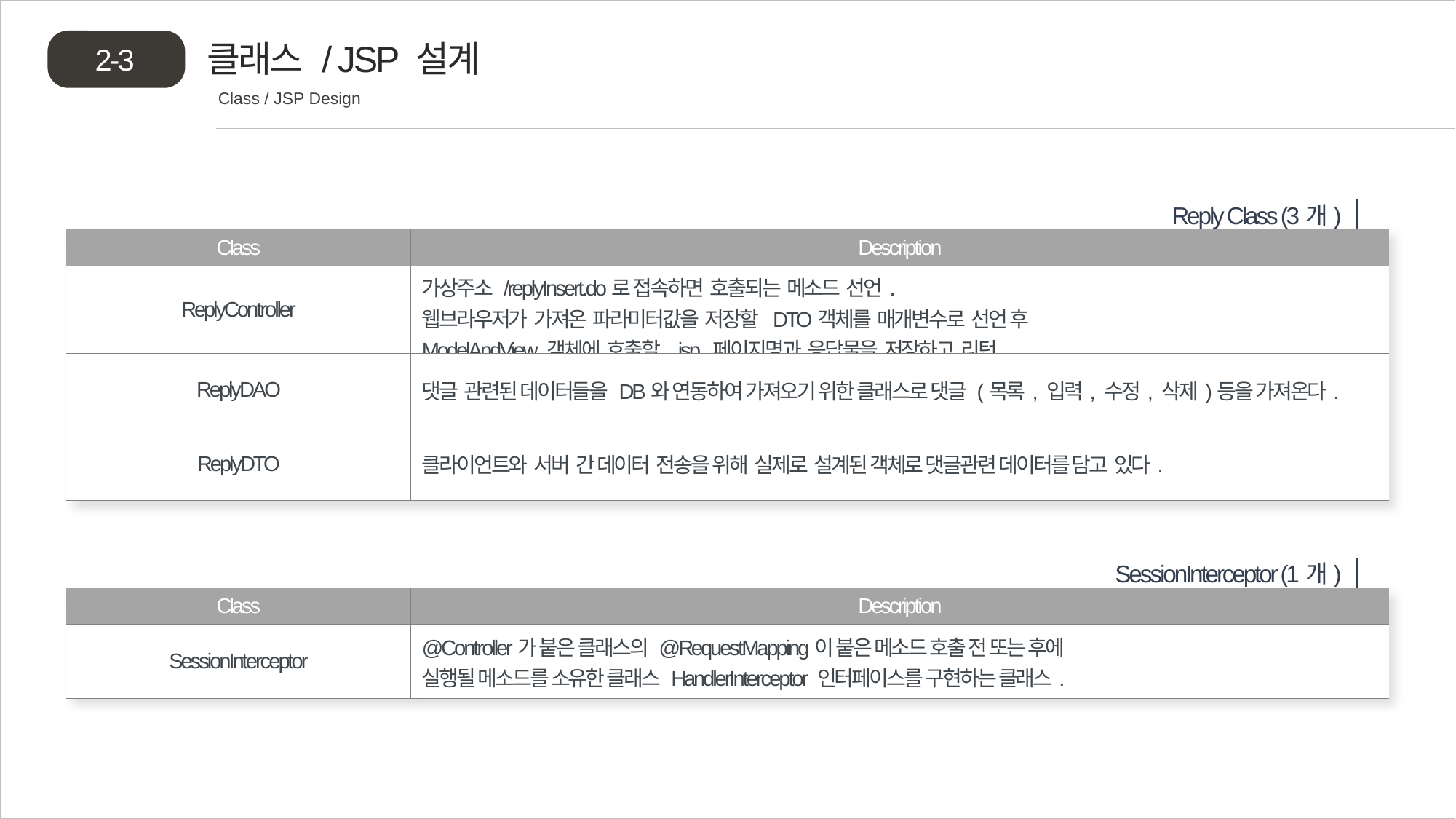

클래스 / JSP 설계
2-3
Class / JSP Design
Reply Class (3개)
| Class | Description |
| --- | --- |
| ReplyController | 가상주소 /replyInsert.do로 접속하면 호출되는 메소드 선언. 웹브라우저가 가져온 파라미터값을 저장할 DTO객체를 매개변수로 선언 후 ModelAndView 객체에 호출할 jsp 페이지명과 응답물을 저장하고 리턴. |
| ReplyDAO | 댓글 관련된 데이터들을 DB와 연동하여 가져오기 위한 클래스로 댓글 (목록, 입력, 수정, 삭제)등을 가져온다. |
| ReplyDTO | 클라이언트와 서버 간 데이터 전송을 위해 실제로 설계된 객체로 댓글관련 데이터를 담고 있다. |
SessionInterceptor (1개)
| Class | Description |
| --- | --- |
| SessionInterceptor | @Controller가 붙은 클래스의 @RequestMapping이 붙은 메소드 호출 전 또는 후에 실행될 메소드를 소유한 클래스 HandlerInterceptor 인터페이스를 구현하는 클래스. |